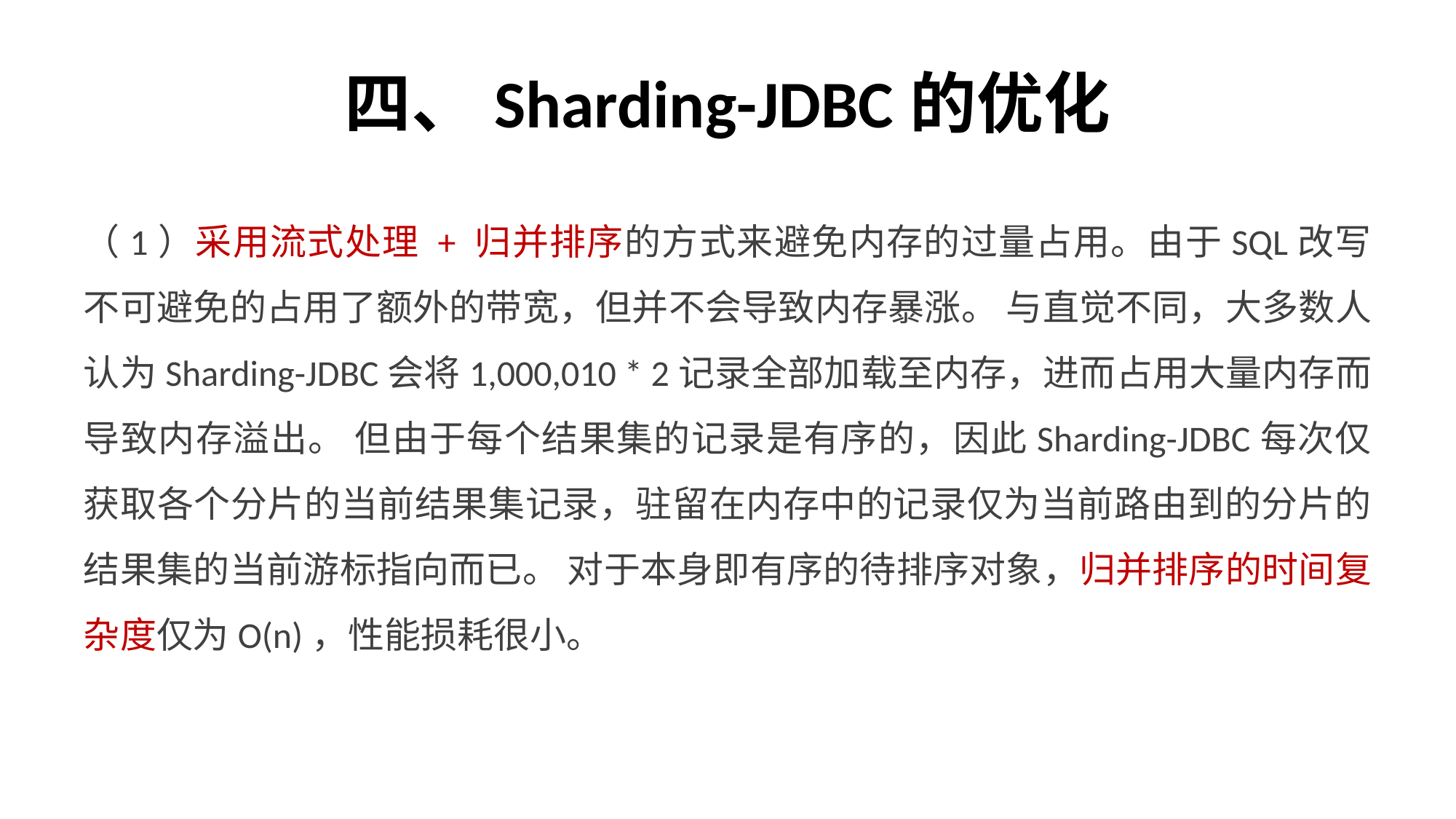

# 四、Sharding-JDBC的优化
（1）采用流式处理 + 归并排序的方式来避免内存的过量占用。由于SQL改写不可避免的占用了额外的带宽，但并不会导致内存暴涨。 与直觉不同，大多数人认为Sharding-JDBC会将1,000,010 * 2记录全部加载至内存，进而占用大量内存而导致内存溢出。 但由于每个结果集的记录是有序的，因此Sharding-JDBC每次仅获取各个分片的当前结果集记录，驻留在内存中的记录仅为当前路由到的分片的结果集的当前游标指向而已。 对于本身即有序的待排序对象，归并排序的时间复杂度仅为O(n)，性能损耗很小。